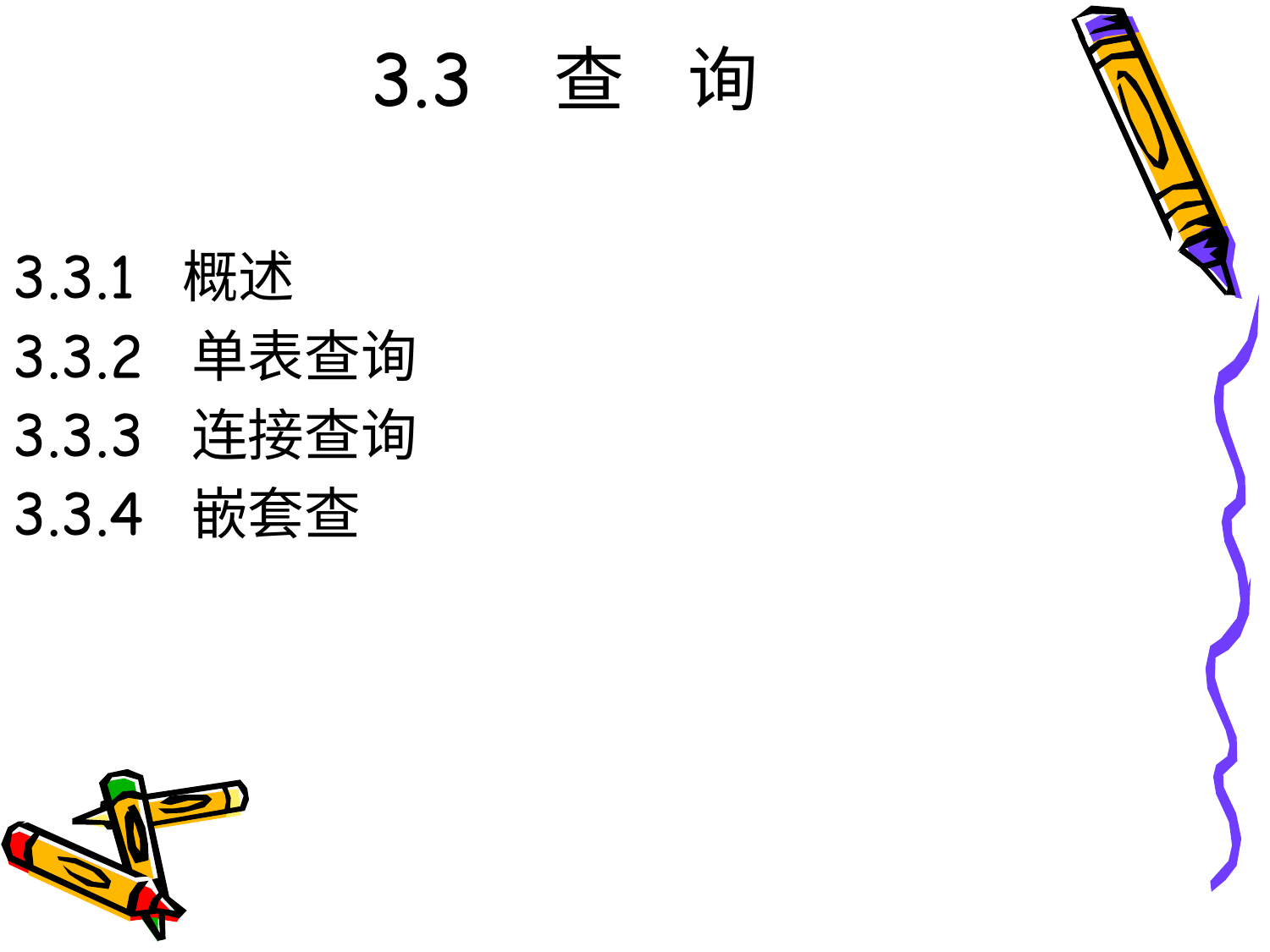

# 3.3   查    询

3.3.1  概述
3.3.2  单表查询
3.3.3  连接查询
3.3.4  嵌套查